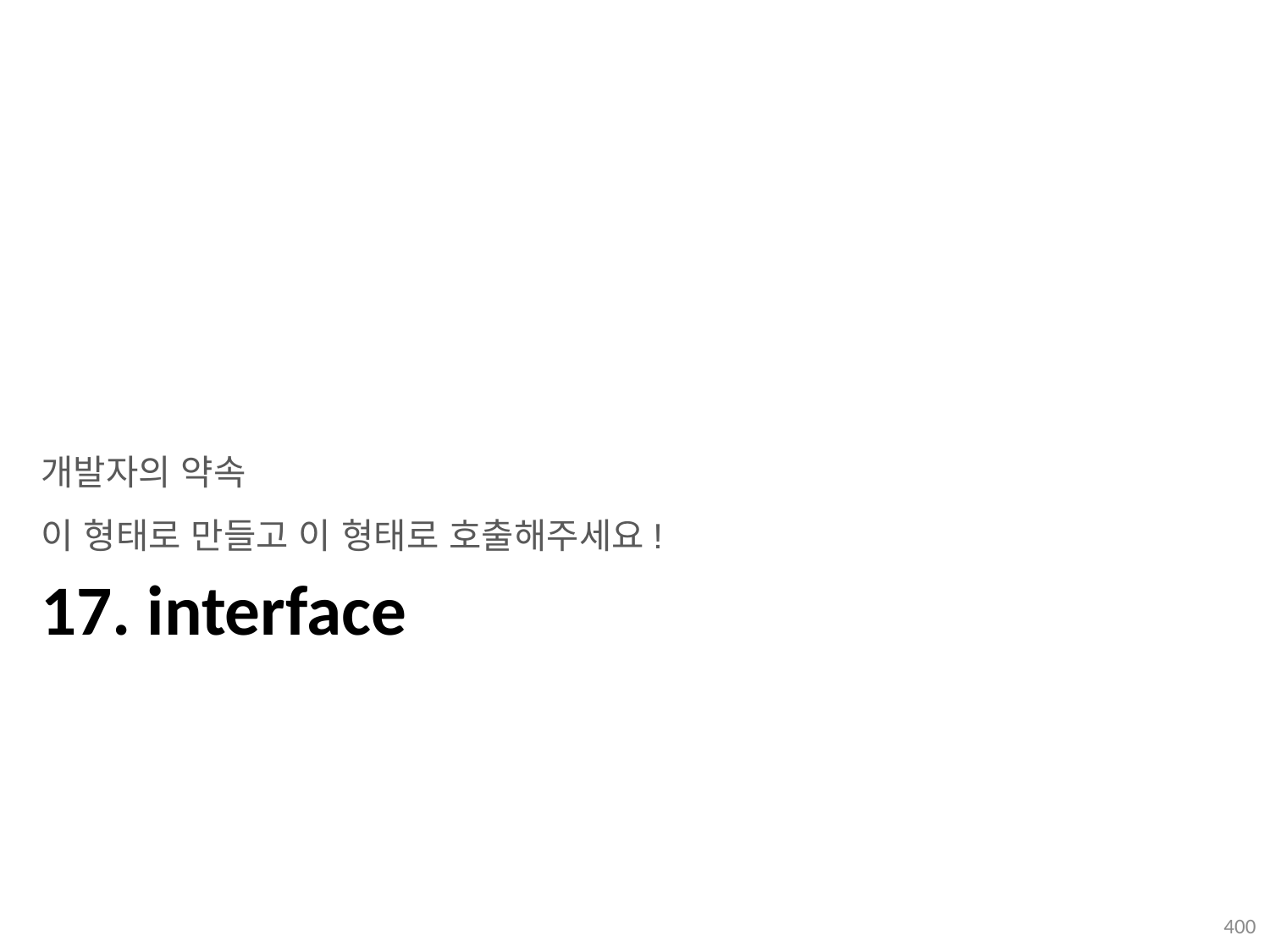

개발자의 약속
이 형태로 만들고 이 형태로 호출해주세요!
# 17. interface
400